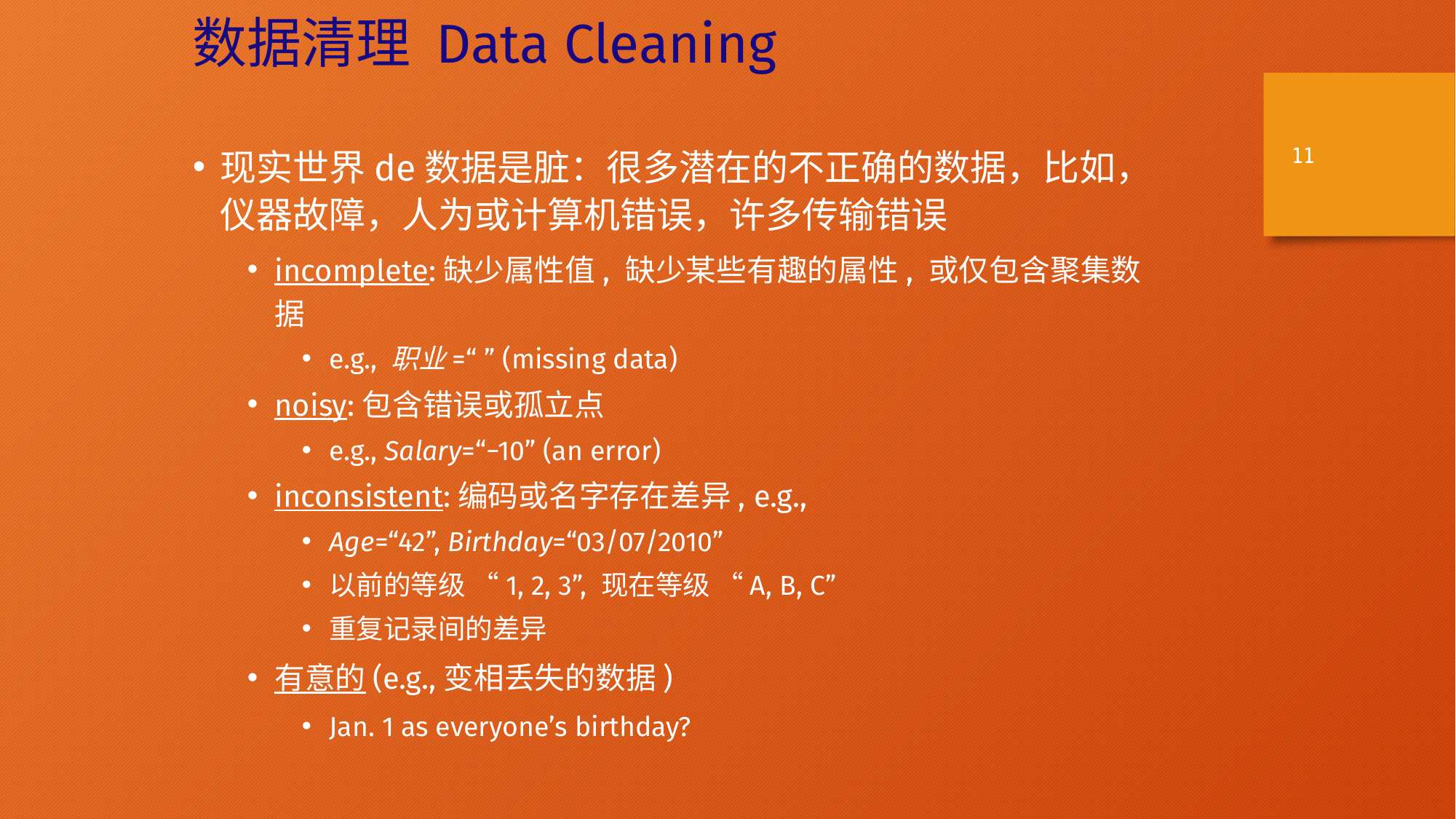

数据清理 Data Cleaning
11
现实世界de数据是脏：很多潜在的不正确的数据，比如，仪器故障，人为或计算机错误，许多传输错误
incomplete:缺少属性值, 缺少某些有趣的属性, 或仅包含聚集数据
e.g., 职业=“ ” (missing data)
noisy:包含错误或孤立点
e.g., Salary=“−10” (an error)
inconsistent:编码或名字存在差异, e.g.,
Age=“42”, Birthday=“03/07/2010”
以前的等级 “1, 2, 3”, 现在等级 “A, B, C”
重复记录间的差异
有意的(e.g.,变相丢失的数据)
Jan. 1 as everyone’s birthday?